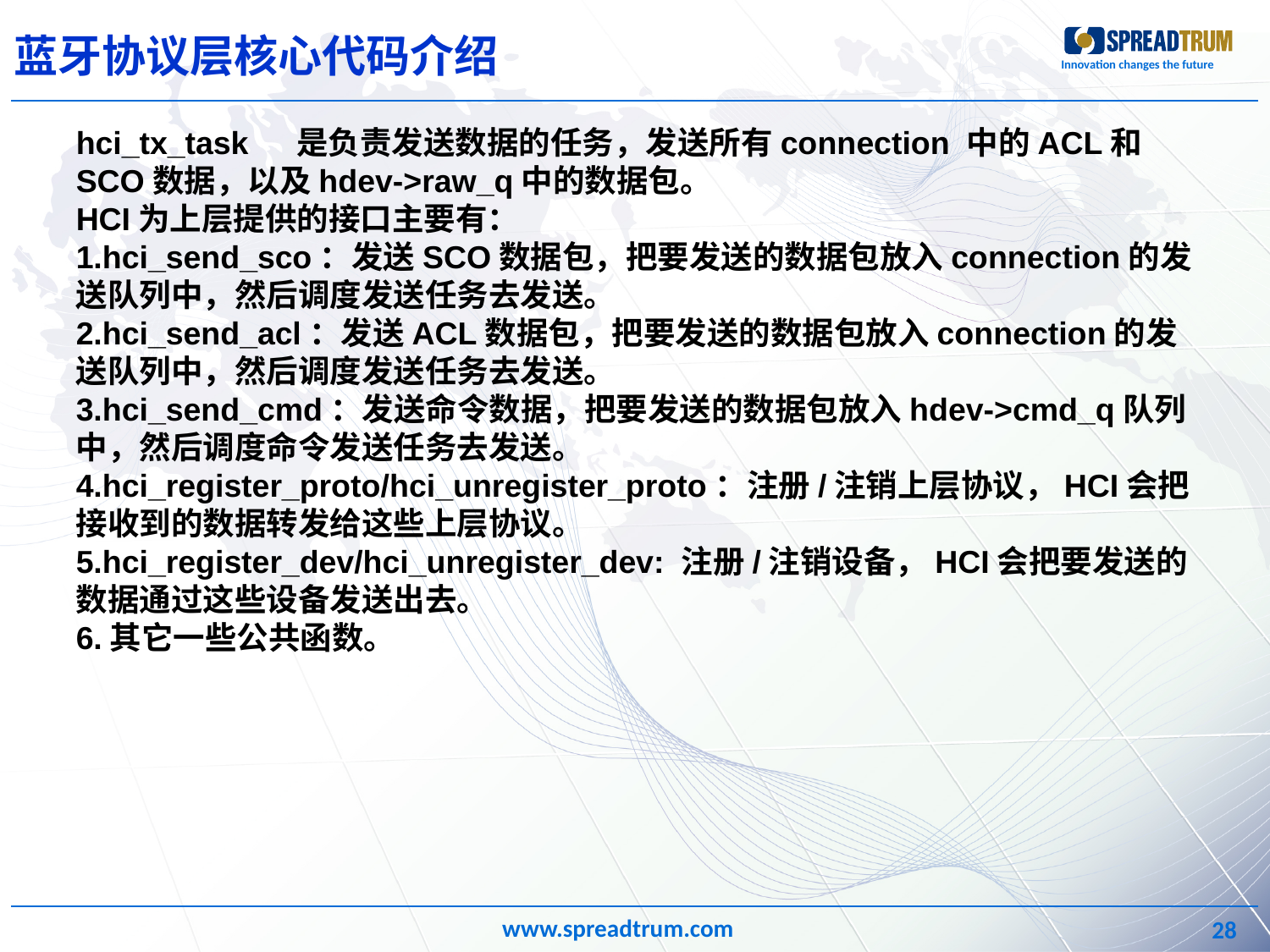

蓝牙协议层核心代码介绍
hci_tx_task 　是负责发送数据的任务，发送所有connection 中的ACL和SCO数据，以及hdev->raw_q中的数据包。
HCI为上层提供的接口主要有：
1.hci_send_sco：发送SCO数据包，把要发送的数据包放入connection的发送队列中，然后调度发送任务去发送。
2.hci_send_acl：发送ACL数据包，把要发送的数据包放入connection的发送队列中，然后调度发送任务去发送。
3.hci_send_cmd：发送命令数据，把要发送的数据包放入hdev->cmd_q队列中，然后调度命令发送任务去发送。
4.hci_register_proto/hci_unregister_proto：注册/注销上层协议，HCI会把接收到的数据转发给这些上层协议。
5.hci_register_dev/hci_unregister_dev: 注册/注销设备，HCI会把要发送的数据通过这些设备发送出去。
6.其它一些公共函数。